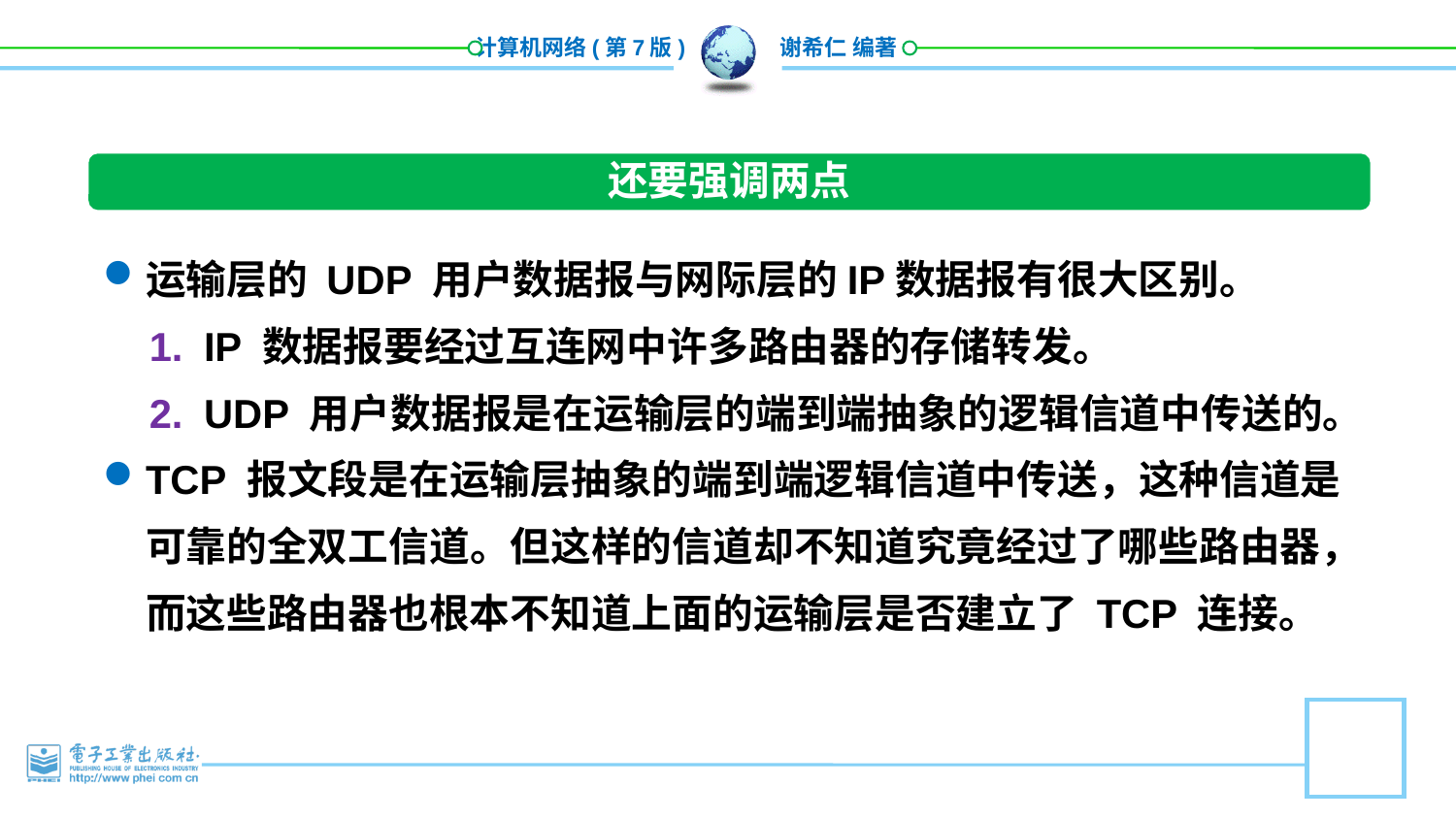

还要强调两点

运输层的 UDP 用户数据报与网际层的IP数据报有很大区别。
IP 数据报要经过互连网中许多路由器的存储转发。
UDP 用户数据报是在运输层的端到端抽象的逻辑信道中传送的。
TCP 报文段是在运输层抽象的端到端逻辑信道中传送，这种信道是可靠的全双工信道。但这样的信道却不知道究竟经过了哪些路由器，而这些路由器也根本不知道上面的运输层是否建立了 TCP 连接。